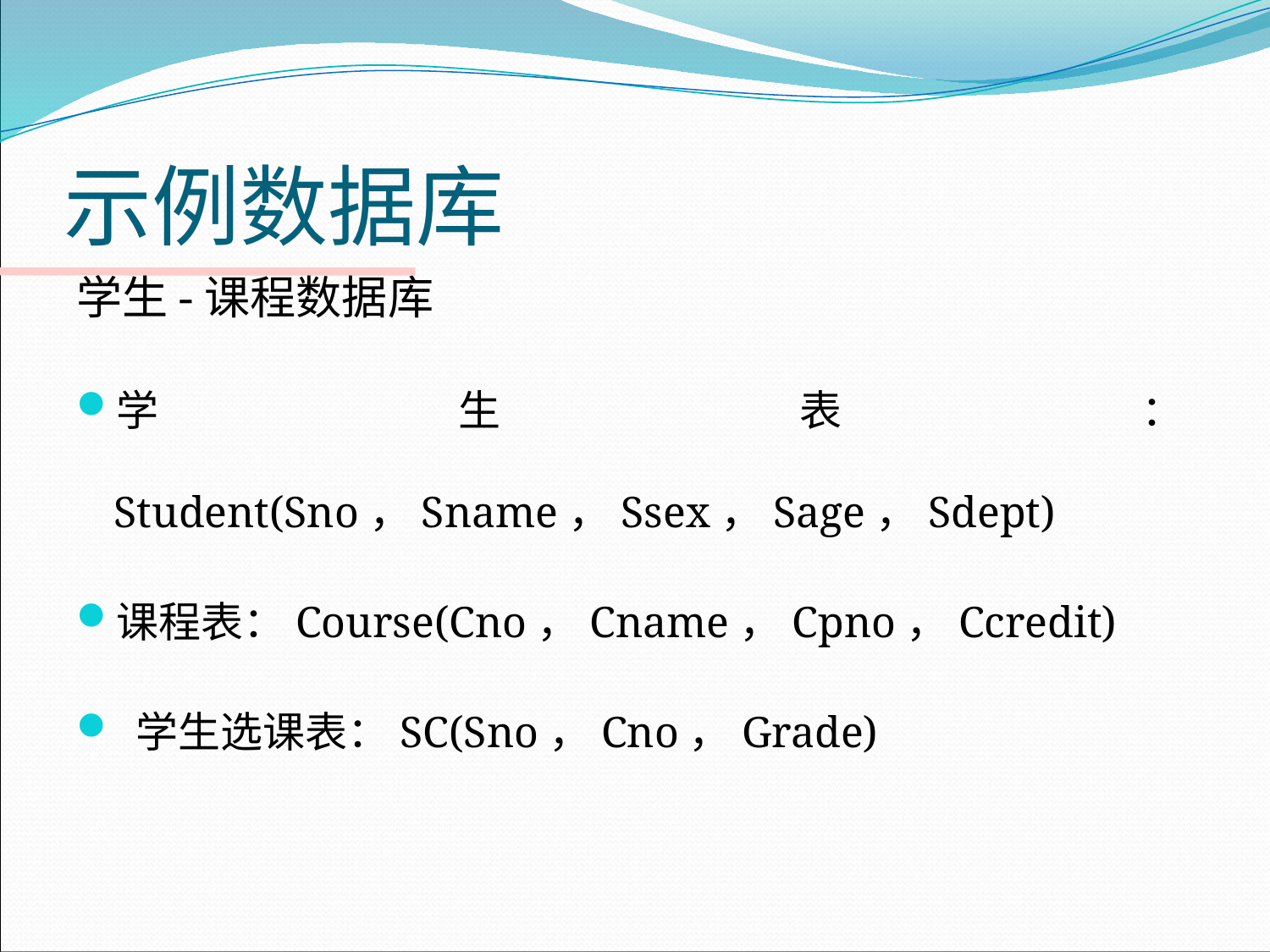

# 示例数据库
学生-课程数据库
学生表：Student(Sno，Sname，Ssex，Sage，Sdept)
课程表：Course(Cno，Cname，Cpno，Ccredit)
 学生选课表：SC(Sno，Cno，Grade)

261